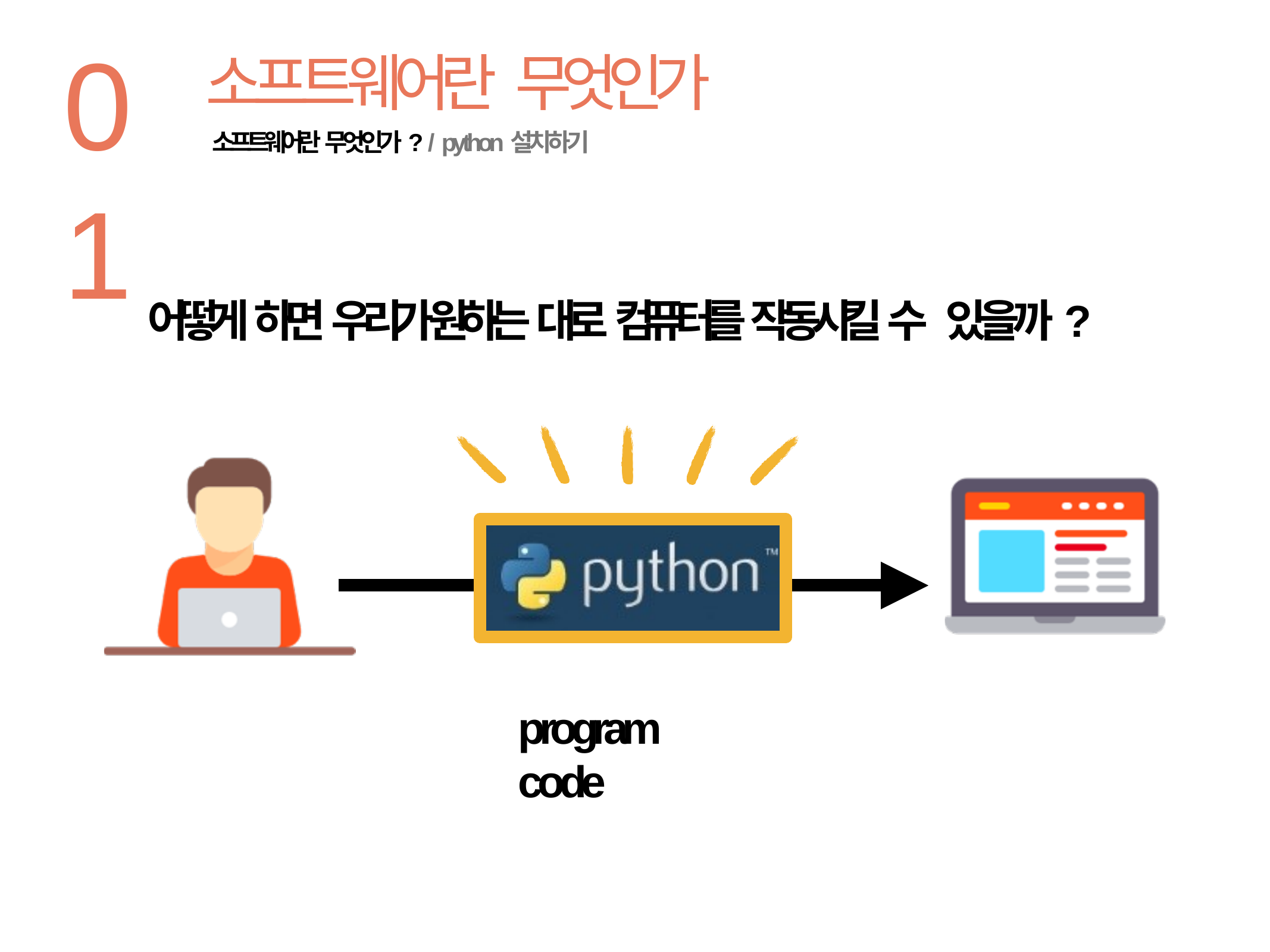

01
# 소프트웨어란 무엇인가
소프트웨어란  무엇인가?  / python설치하기
어떻게  하면  우리가  원하는  대로  컴퓨터를  작동시킬  수   있을까?

program code